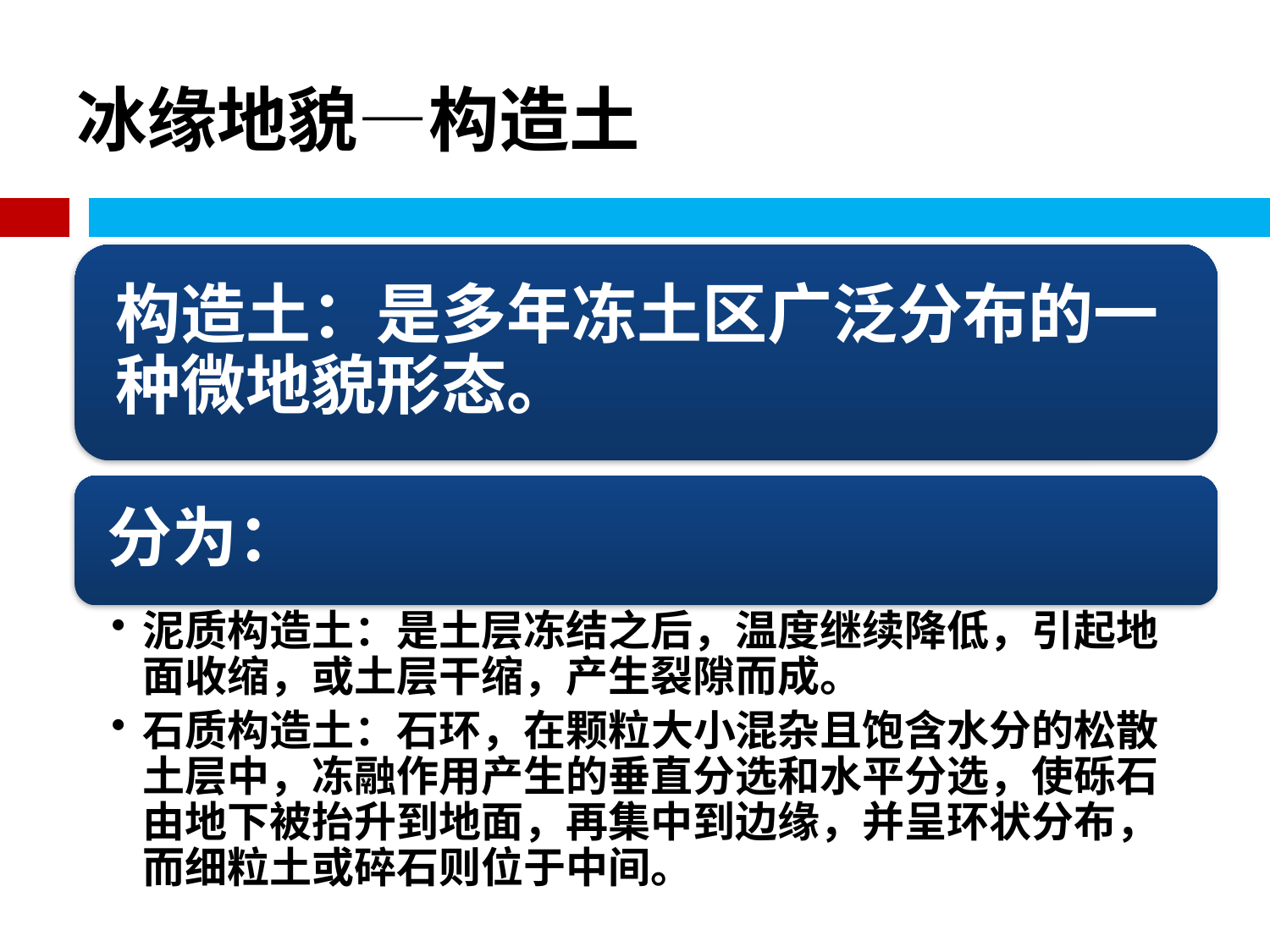

# 冰缘地貌—构造土

构造土：是多年冻土区广泛分布的一种微地貌形态。
分为：
泥质构造土：是土层冻结之后，温度继续降低，引起地面收缩，或土层干缩，产生裂隙而成。
石质构造土：石环，在颗粒大小混杂且饱含水分的松散土层中，冻融作用产生的垂直分选和水平分选，使砾石由地下被抬升到地面，再集中到边缘，并呈环状分布，而细粒土或碎石则位于中间。